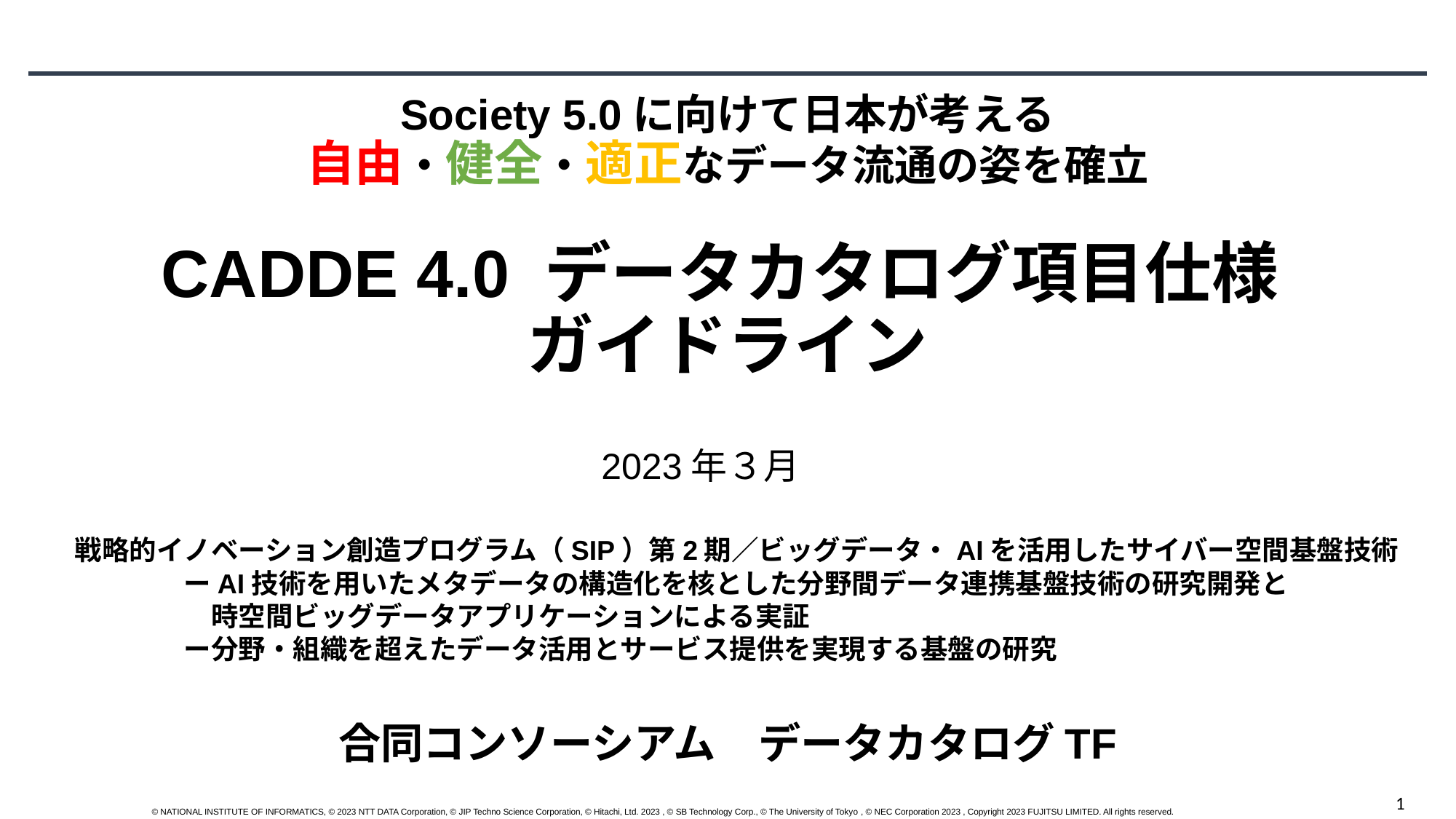

Society 5.0に向けて日本が考える
自由・健全・適正なデータ流通の姿を確立
　
CADDE 4.0 データカタログ項目仕様
ガイドライン
戦略的イノベーション創造プログラム（SIP）第2期／ビッグデータ・AIを活用したサイバー空間基盤技術
ーAI技術を用いたメタデータの構造化を核とした分野間データ連携基盤技術の研究開発と
　時空間ビッグデータアプリケーションによる実証
ー分野・組織を超えたデータ活用とサービス提供を実現する基盤の研究
2023年３月
合同コンソーシアム　データカタログTF